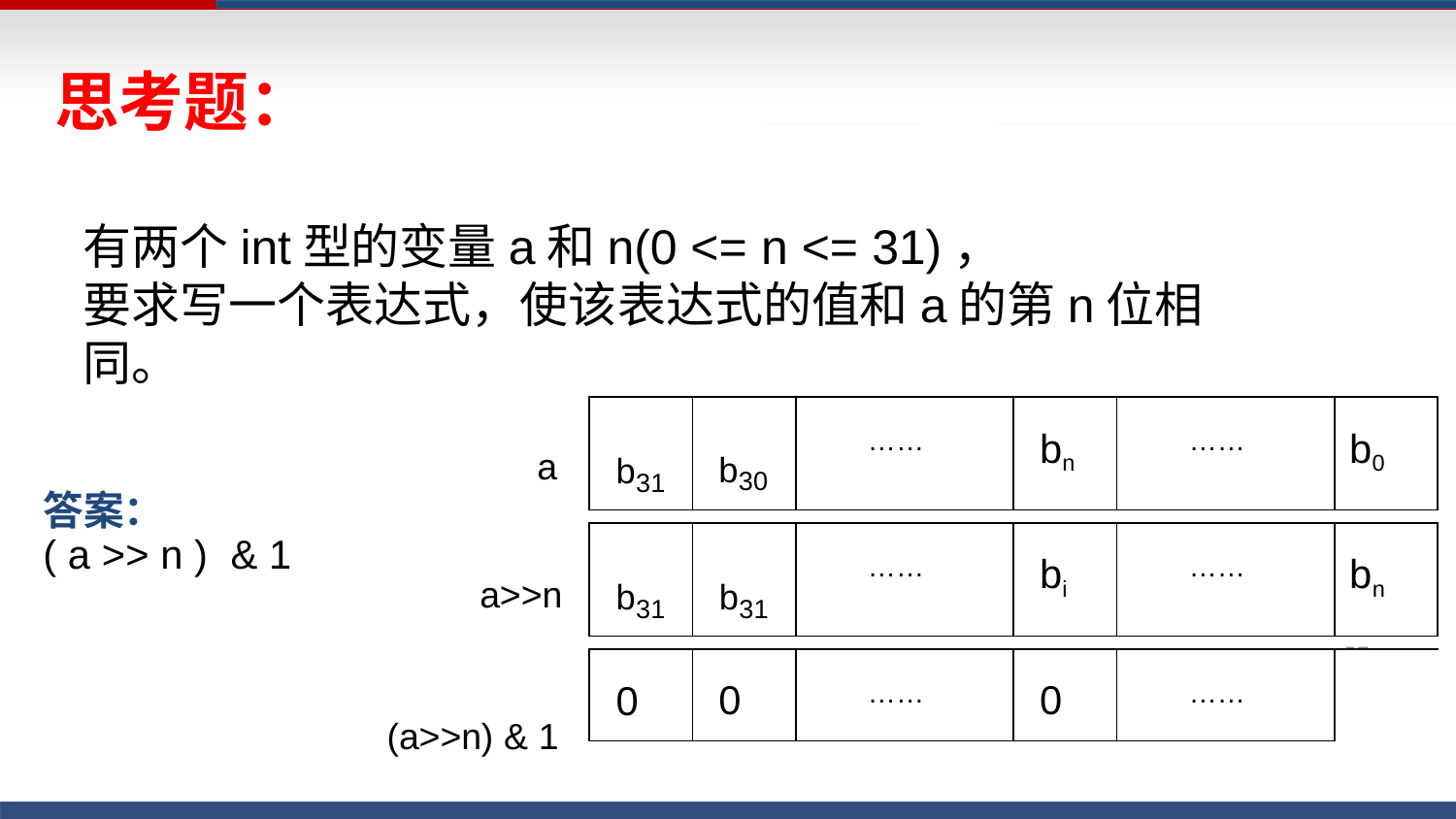

# 思考题：
有两个int型的变量a和n(0 <= n <= 31)，
要求写一个表达式，使该表达式的值和a的第n位相同。

a
答案：
( a >> n )	& 1
a>>n

(a>>n) & 1
| b31 | b30 | …… | bn | …… | b0 |
| --- | --- | --- | --- | --- | --- |
| b31 | b31 | …… | bi | …… | bn |
| --- | --- | --- | --- | --- | --- |
57
| 0 | 0 | …… | 0 | …… | bn |
| --- | --- | --- | --- | --- | --- |